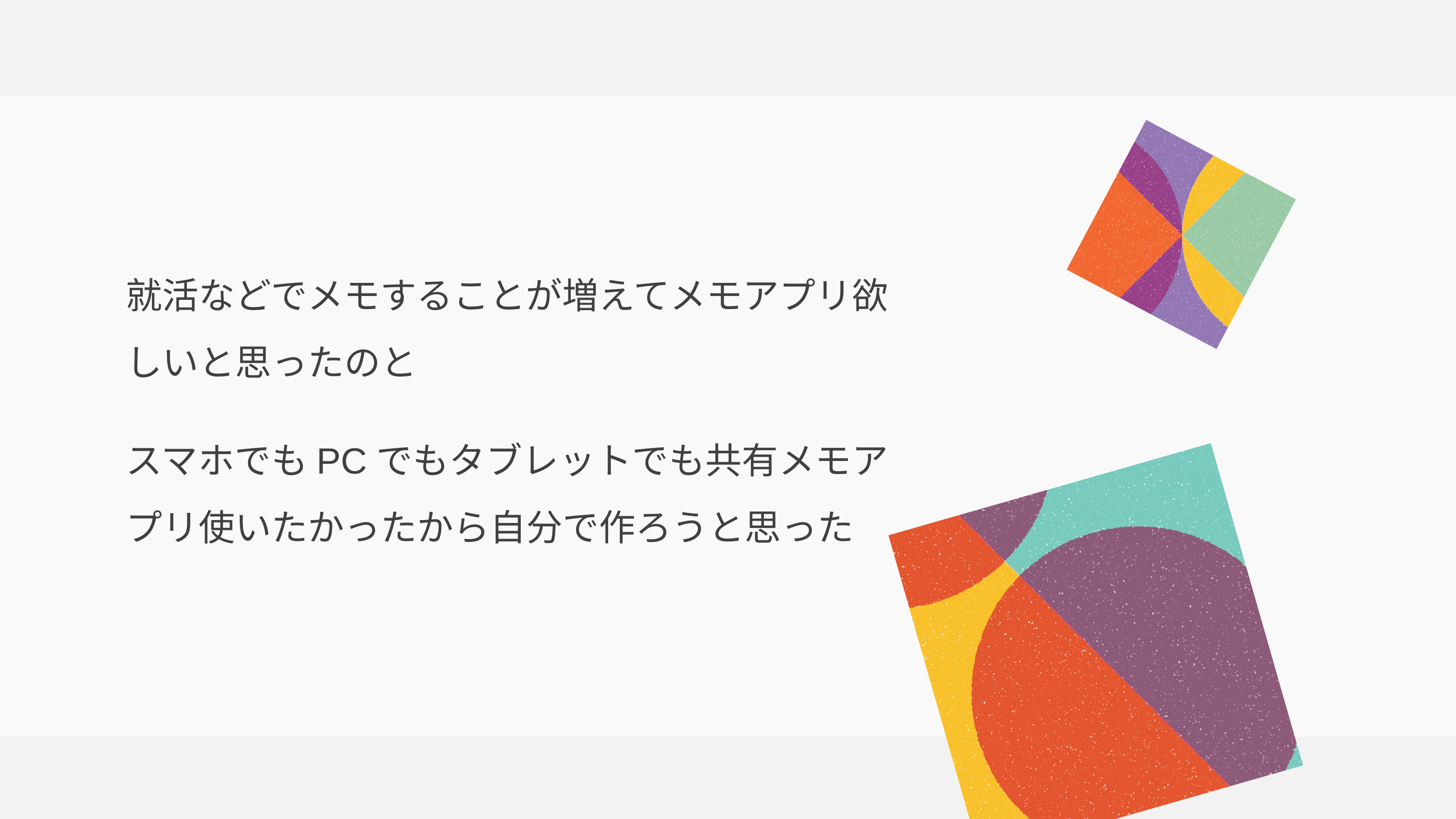

就活などでメモすることが増えてメモアプリ欲しいと思ったのと
スマホでもPCでもタブレットでも共有メモアプリ使いたかったから自分で作ろうと思った